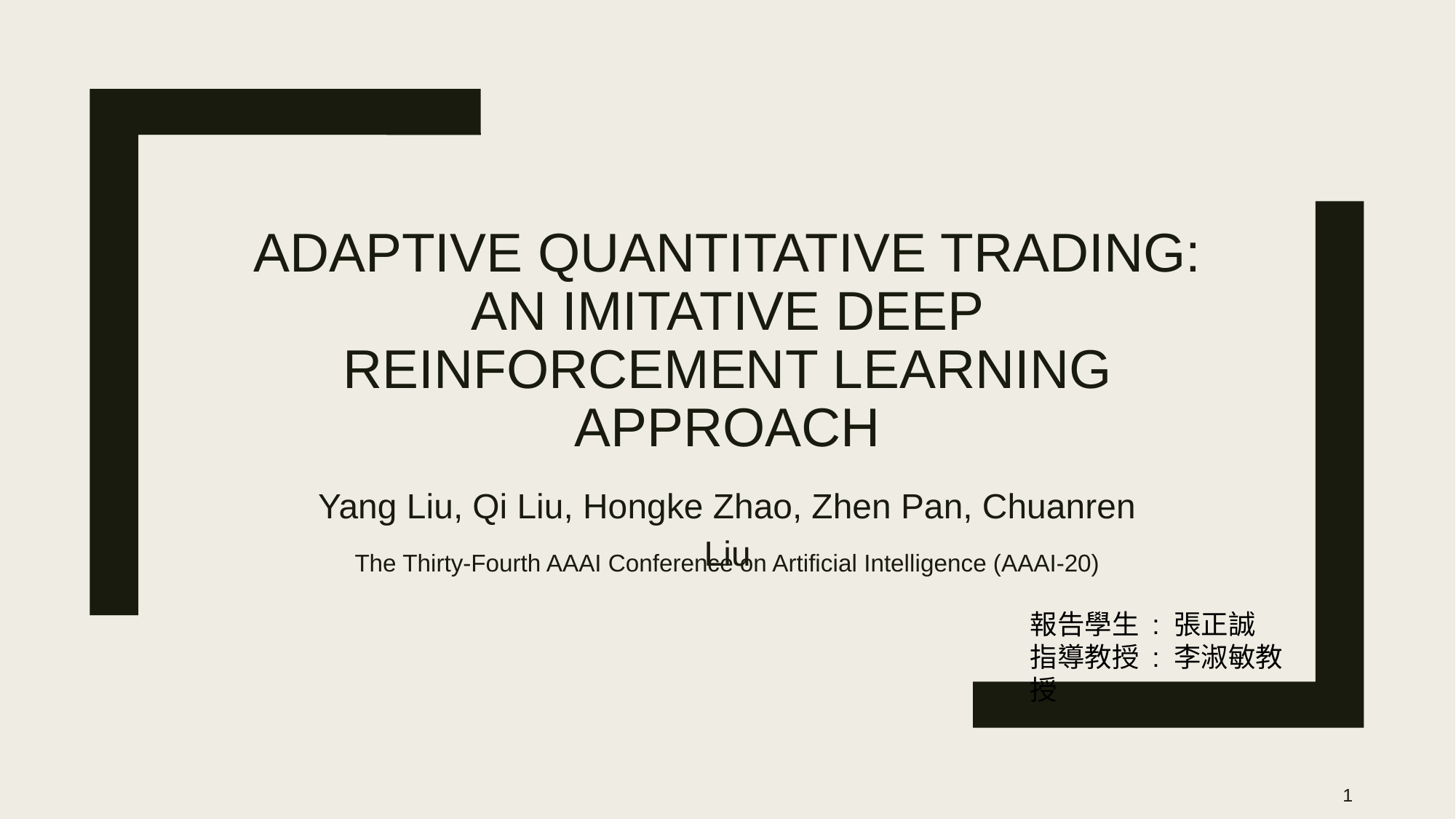

# Adaptive Quantitative Trading: An Imitative Deep Reinforcement Learning Approach
Yang Liu, Qi Liu, Hongke Zhao, Zhen Pan, Chuanren Liu
The Thirty-Fourth AAAI Conference on Artificial Intelligence (AAAI-20)
報告學生 : 張正誠
指導教授 : 李淑敏教授
1